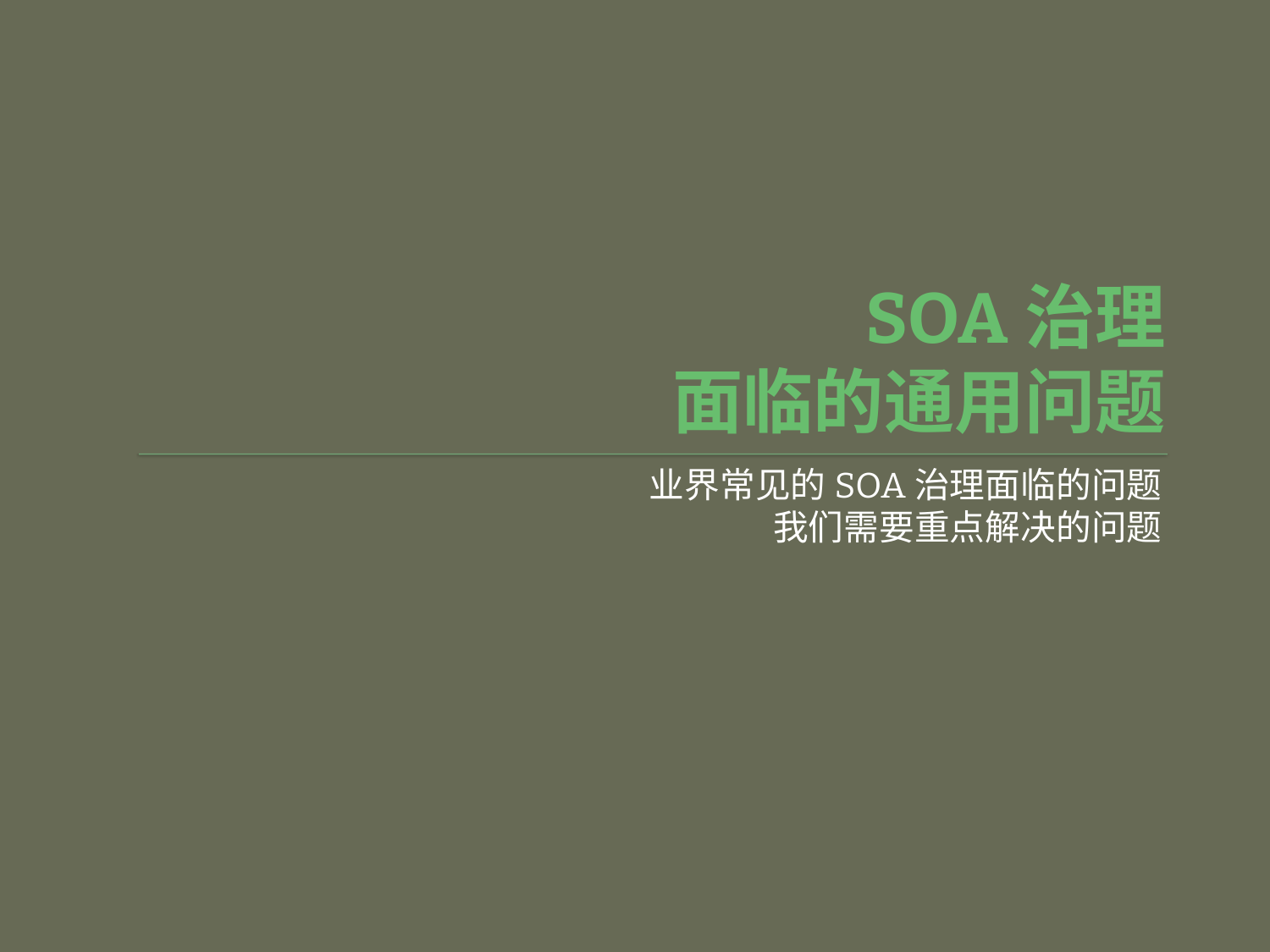

# SOA治理 面临的通用问题
业界常见的SOA治理面临的问题
我们需要重点解决的问题